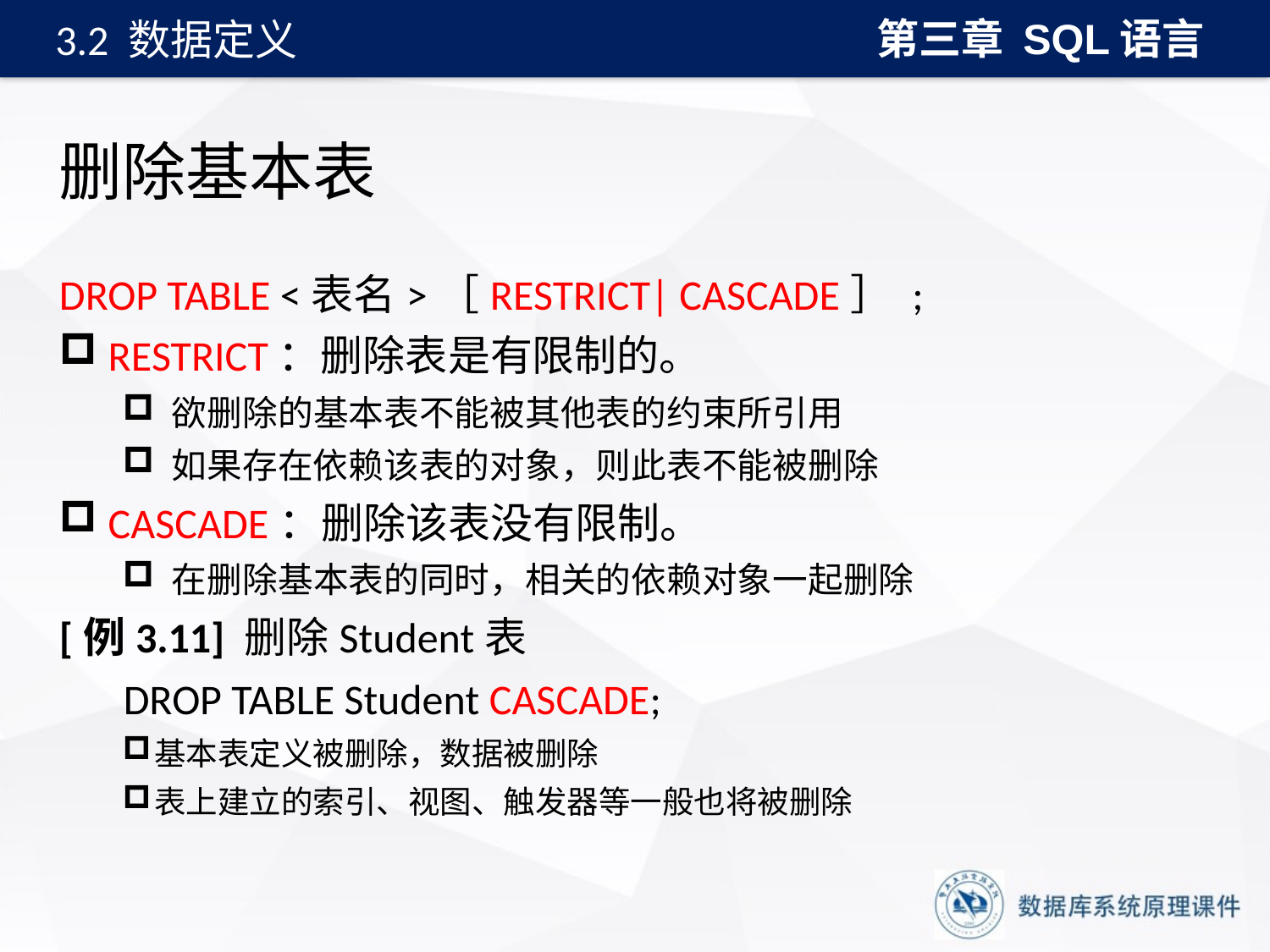

第三章 SQL语言
3.2 数据定义
# 删除基本表
DROP TABLE <表名>［RESTRICT| CASCADE］ ;
 RESTRICT：删除表是有限制的。
 欲删除的基本表不能被其他表的约束所引用
 如果存在依赖该表的对象，则此表不能被删除
 CASCADE：删除该表没有限制。
 在删除基本表的同时，相关的依赖对象一起删除
[例3.11] 删除Student表
        DROP TABLE Student CASCADE;
基本表定义被删除，数据被删除
表上建立的索引、视图、触发器等一般也将被删除